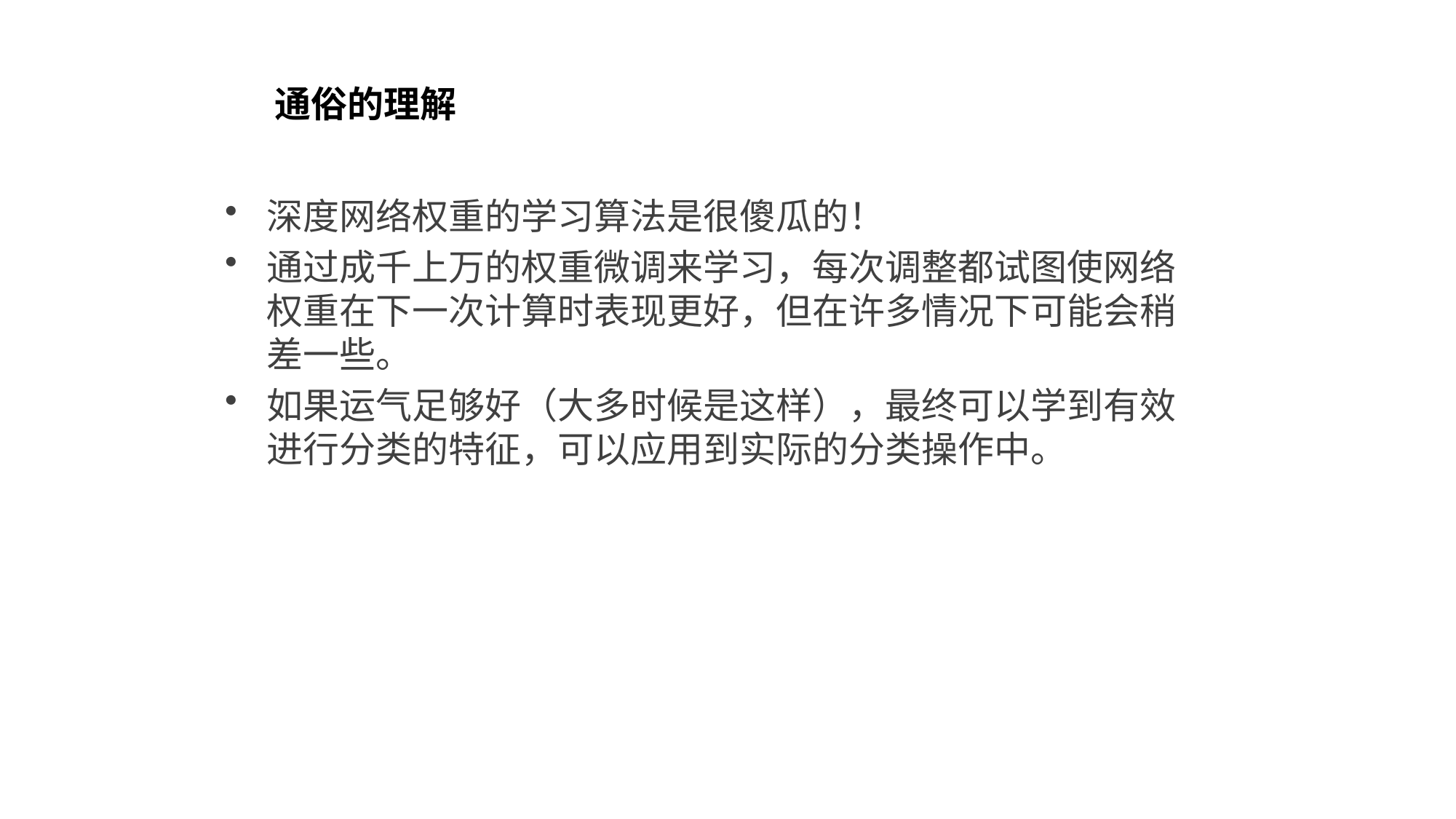

# 通俗的理解
深度网络权重的学习算法是很傻瓜的！
通过成千上万的权重微调来学习，每次调整都试图使网络权重在下一次计算时表现更好，但在许多情况下可能会稍差一些。
如果运气足够好（大多时候是这样），最终可以学到有效进行分类的特征，可以应用到实际的分类操作中。